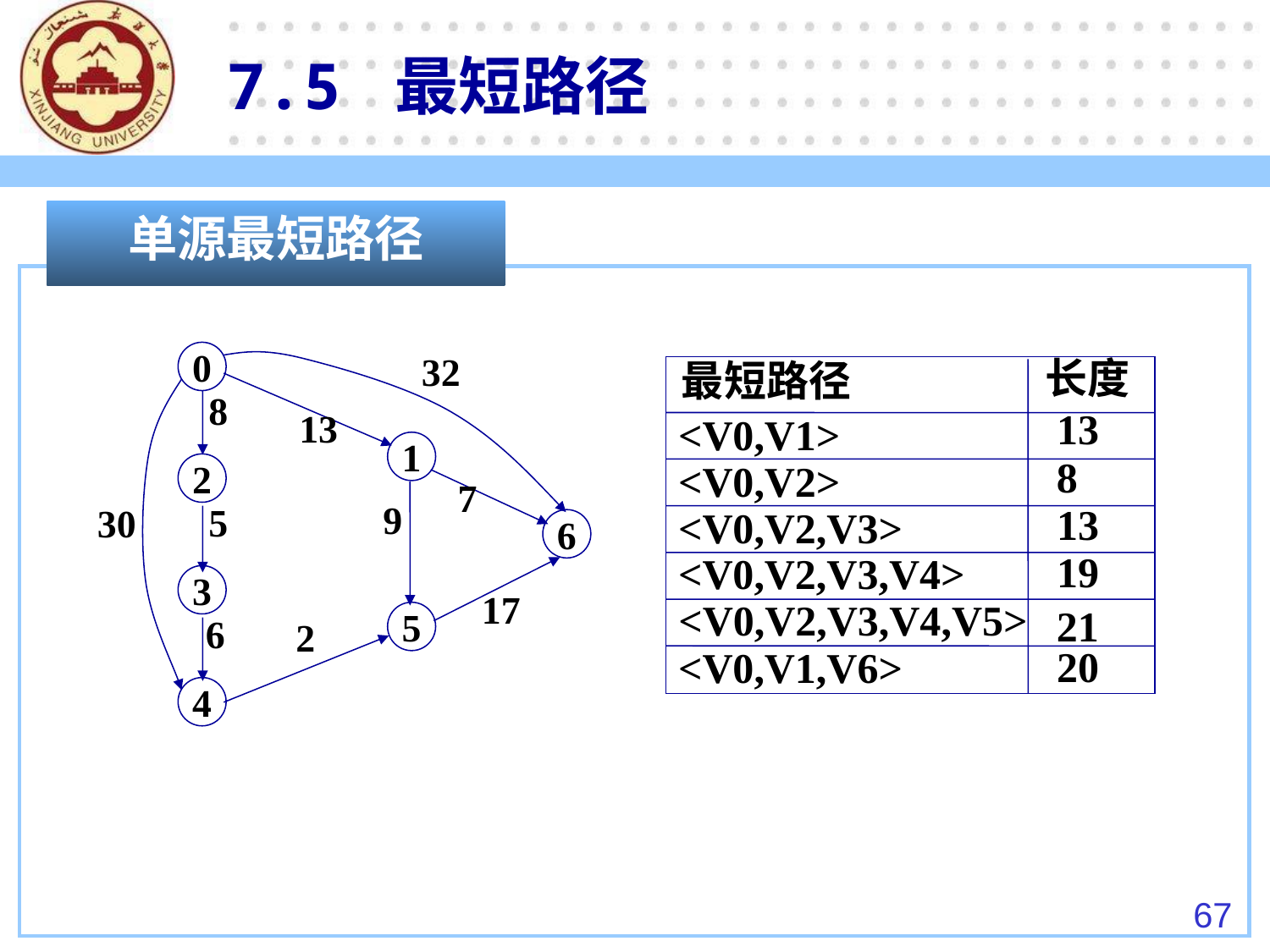

7.5 最短路径
单源最短路径

32
0

1
2

6

3
5

4
8
13
7
9
5
30
17
6
2
长度
最短路径

13
<V0,V1>

8
<V0,V2>

13
<V0,V2,V3>

19
<V0,V2,V3,V4>

<V0,V2,V3,V4,V5>
21

20
<V0,V1,V6>

67